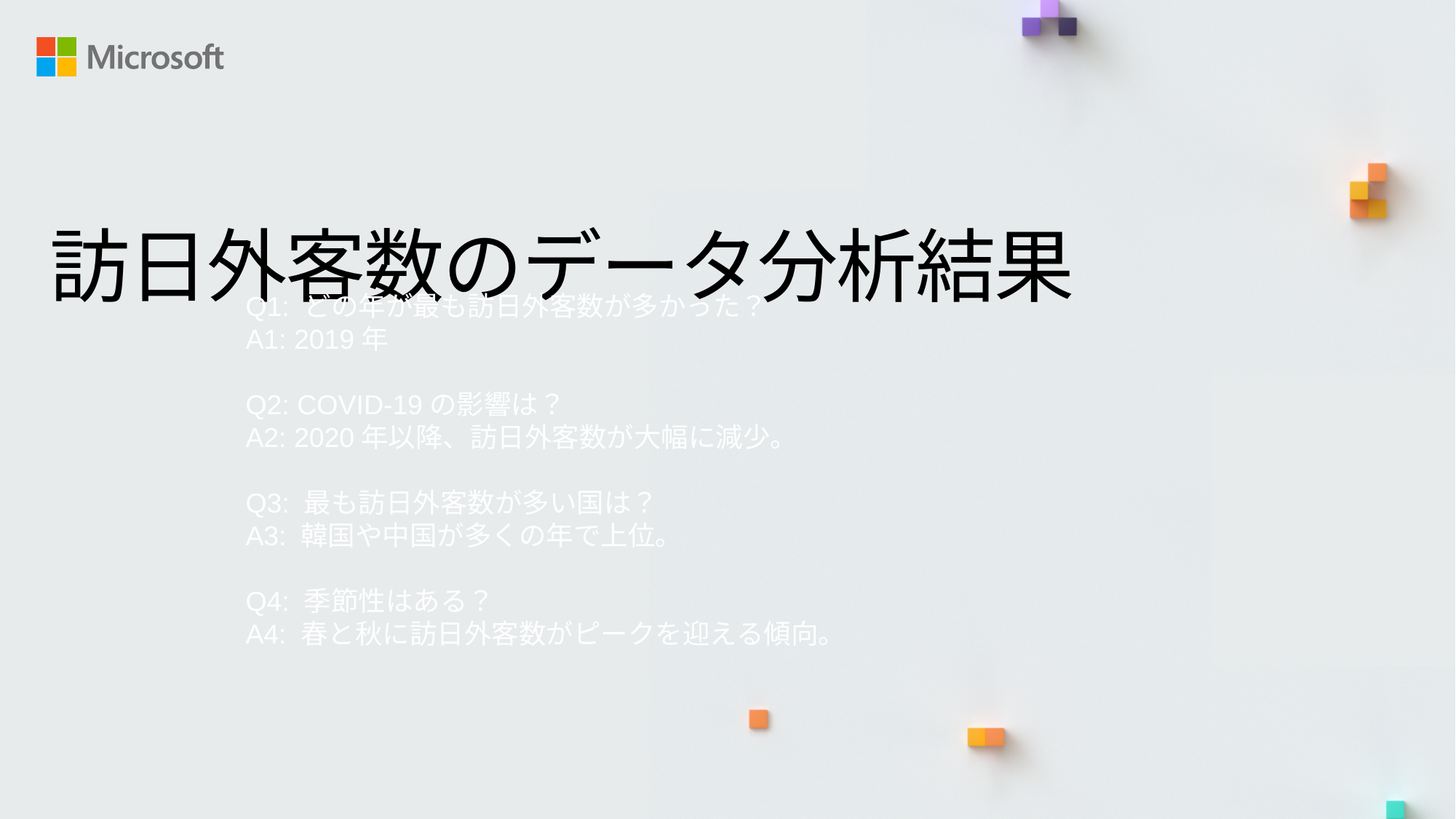

# 訪日外客数のデータ分析結果

Q1: どの年が最も訪日外客数が多かった？
A1: 2019年

Q2: COVID-19の影響は？
A2: 2020年以降、訪日外客数が大幅に減少。

Q3: 最も訪日外客数が多い国は？
A3: 韓国や中国が多くの年で上位。

Q4: 季節性はある？
A4: 春と秋に訪日外客数がピークを迎える傾向。